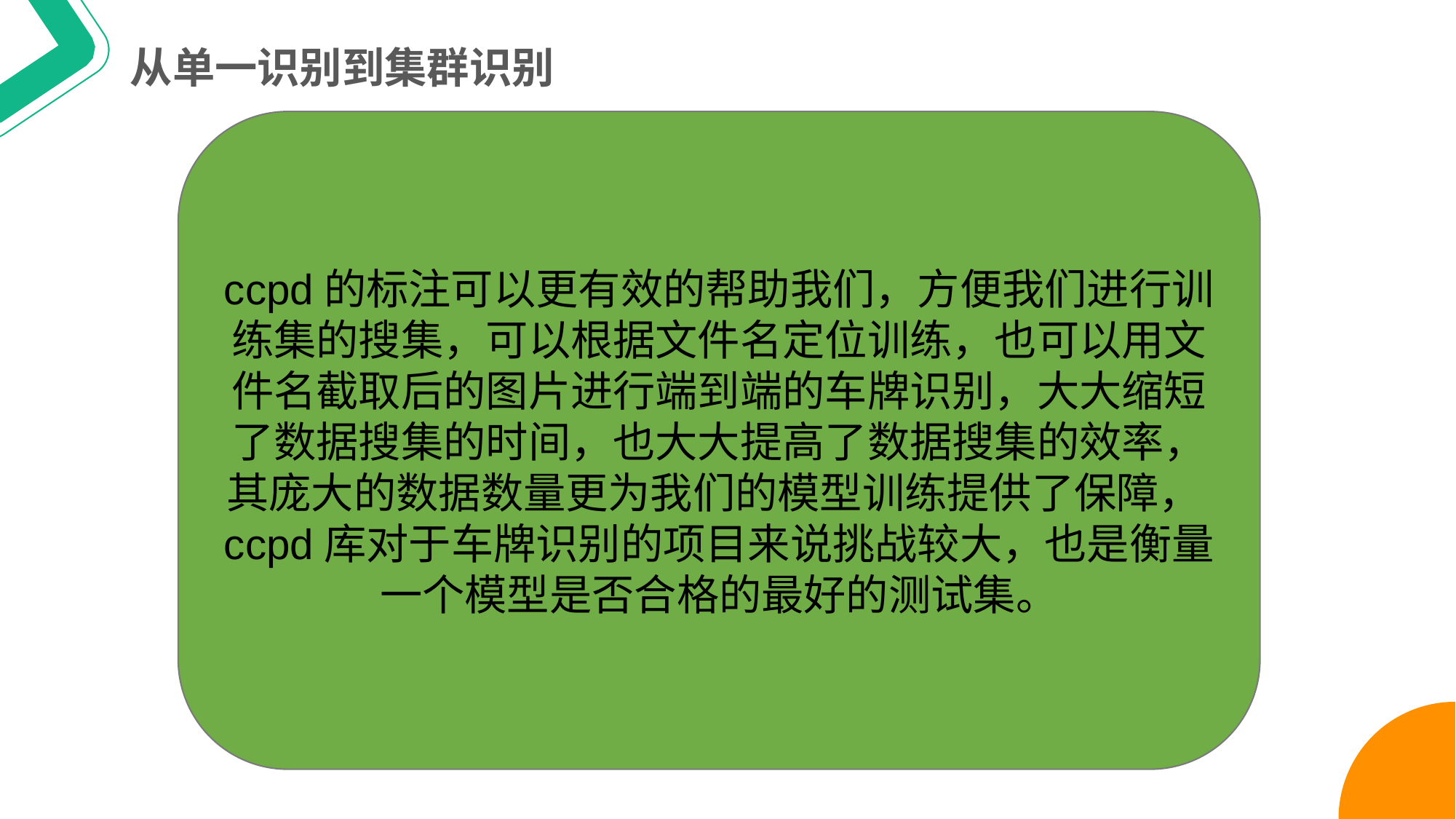

从单一识别到集群识别
ccpd的标注可以更有效的帮助我们，方便我们进行训练集的搜集，可以根据文件名定位训练，也可以用文件名截取后的图片进行端到端的车牌识别，大大缩短了数据搜集的时间，也大大提高了数据搜集的效率，其庞大的数据数量更为我们的模型训练提供了保障，ccpd库对于车牌识别的项目来说挑战较大，也是衡量一个模型是否合格的最好的测试集。